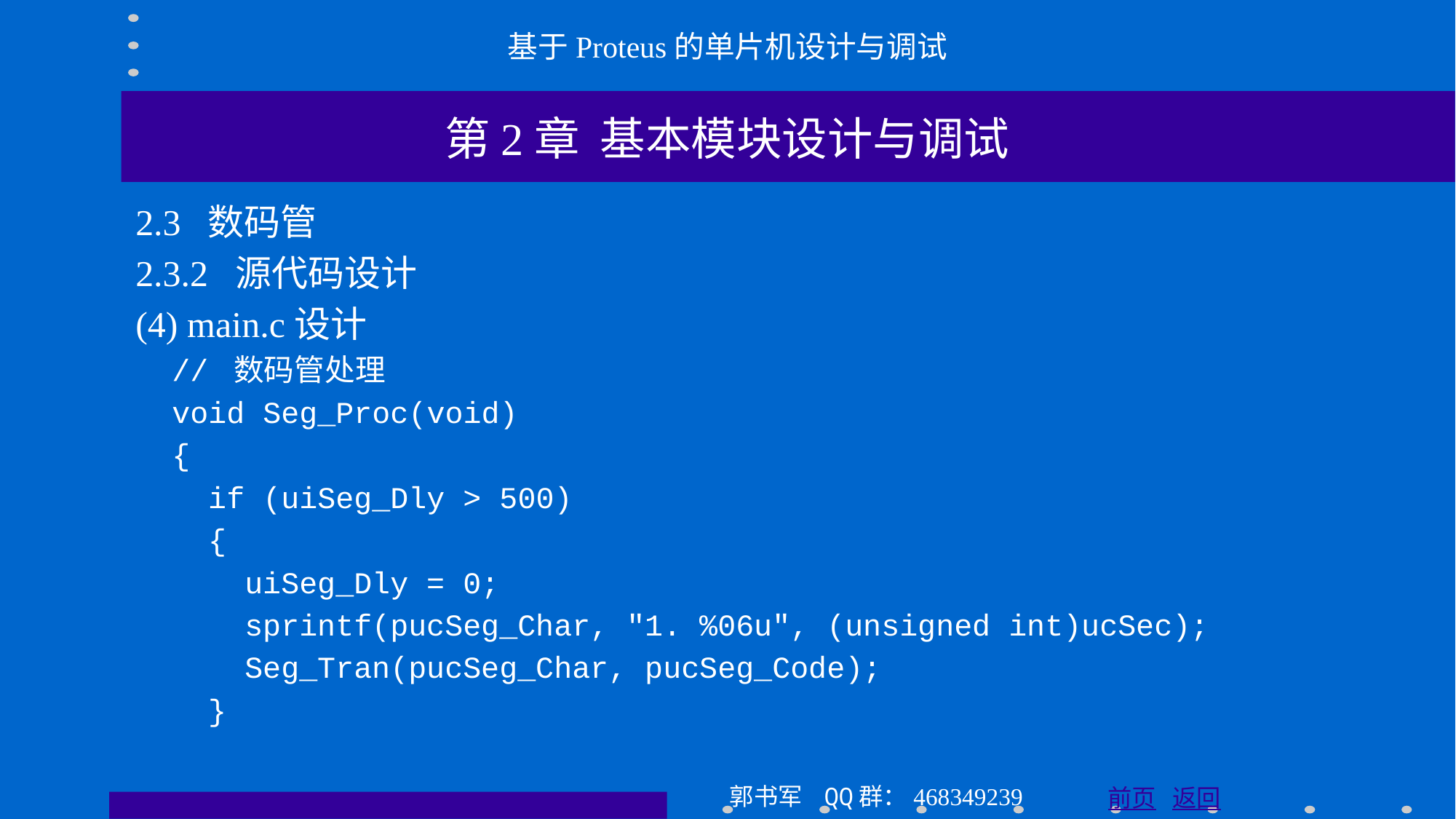

基于Proteus的单片机设计与调试
第2章  基本模块设计与调试
2.3  数码管
2.3.2  源代码设计
(4) main.c设计
  // 数码管处理
  void Seg_Proc(void)
  {
    if (uiSeg_Dly > 500)
    {
      uiSeg_Dly = 0;
      sprintf(pucSeg_Char, "1. %06u", (unsigned int)ucSec);
      Seg_Tran(pucSeg_Char, pucSeg_Code);
    }

郭书军   QQ群：468349239
前页   返回